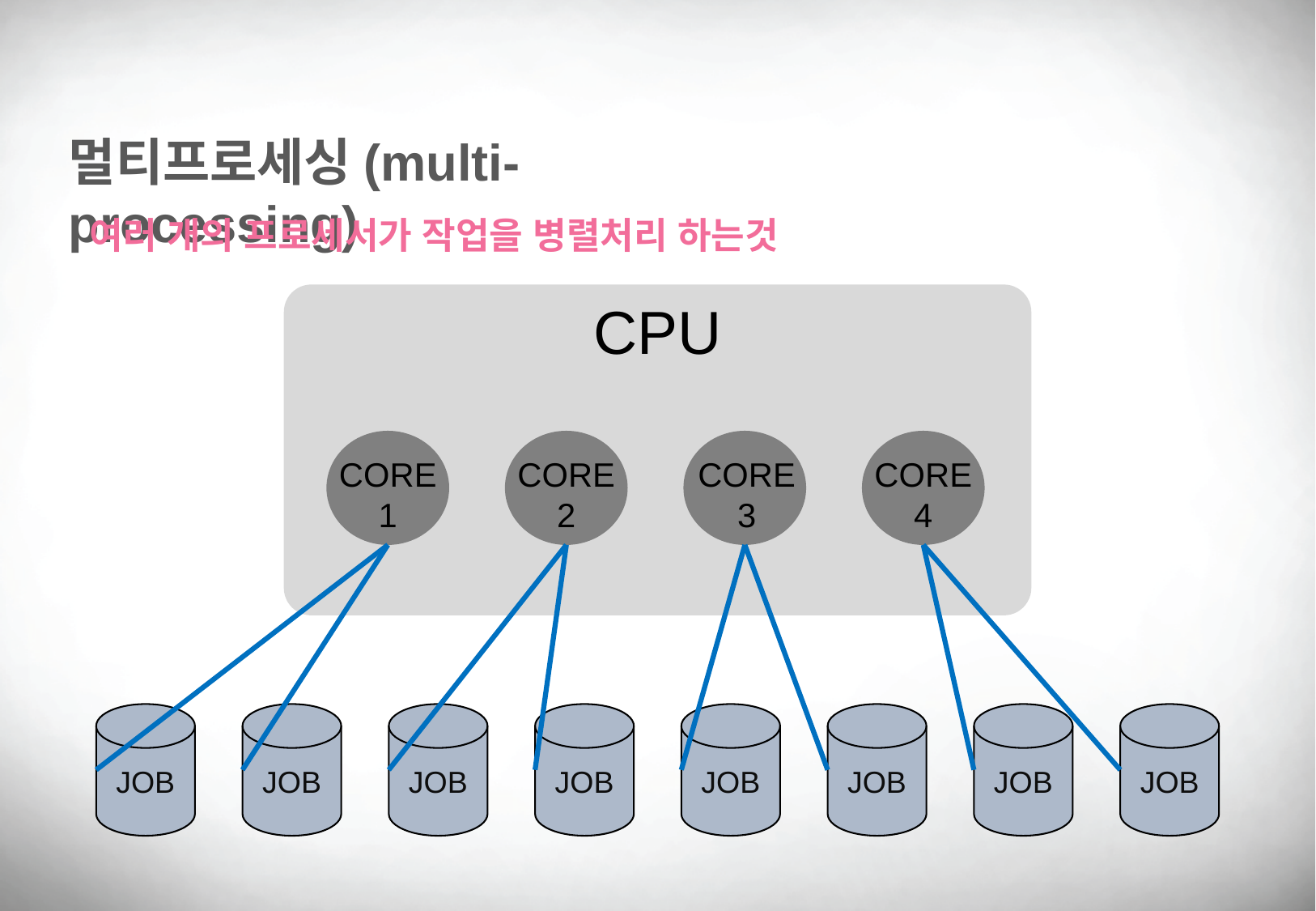

멀티프로세싱(multi-processing)
여러 개의 프로세서가 작업을 병렬처리 하는것

CPU

CORE
1
CORE
2
CORE
3
CORE
4
JOB
JOB
JOB
JOB
JOB
JOB
JOB
JOB